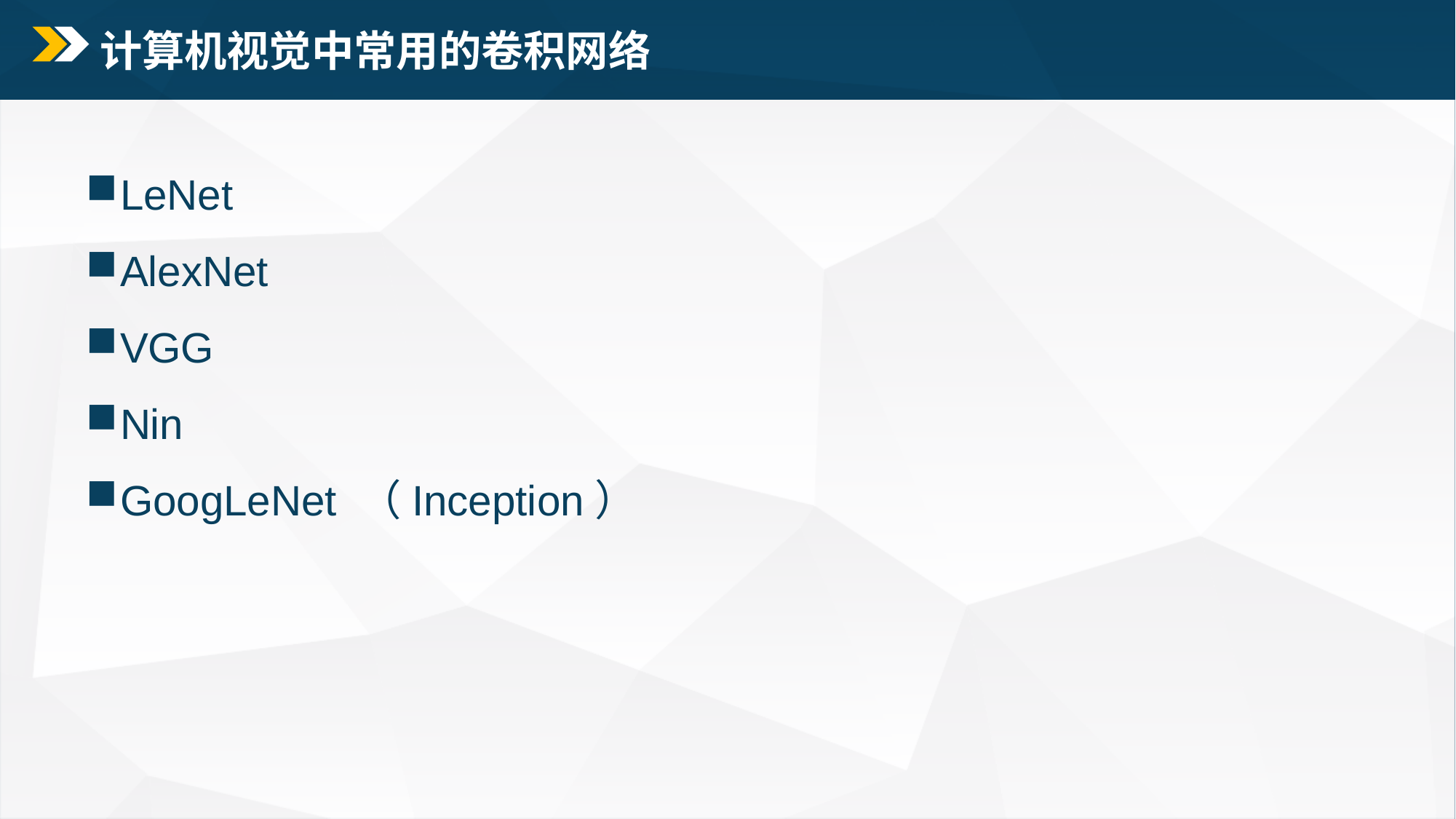

计算机视觉中常用的卷积网络
LeNet
AlexNet
VGG
Nin
GoogLeNet （Inception）